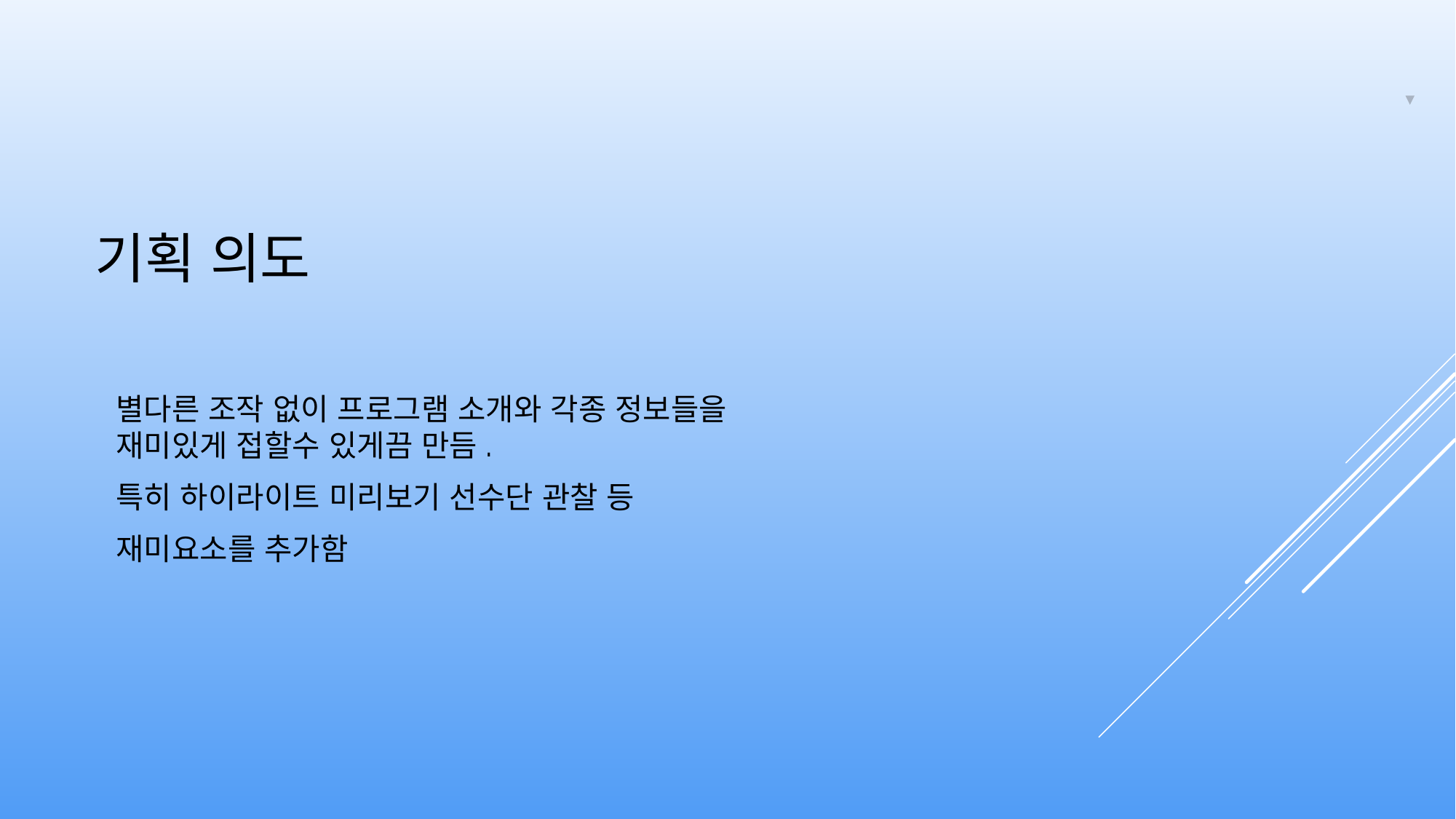

# 기획 의도
별다른 조작 없이 프로그램 소개와 각종 정보들을 재미있게 접할수 있게끔 만듬.
특히 하이라이트 미리보기 선수단 관찰 등
재미요소를 추가함